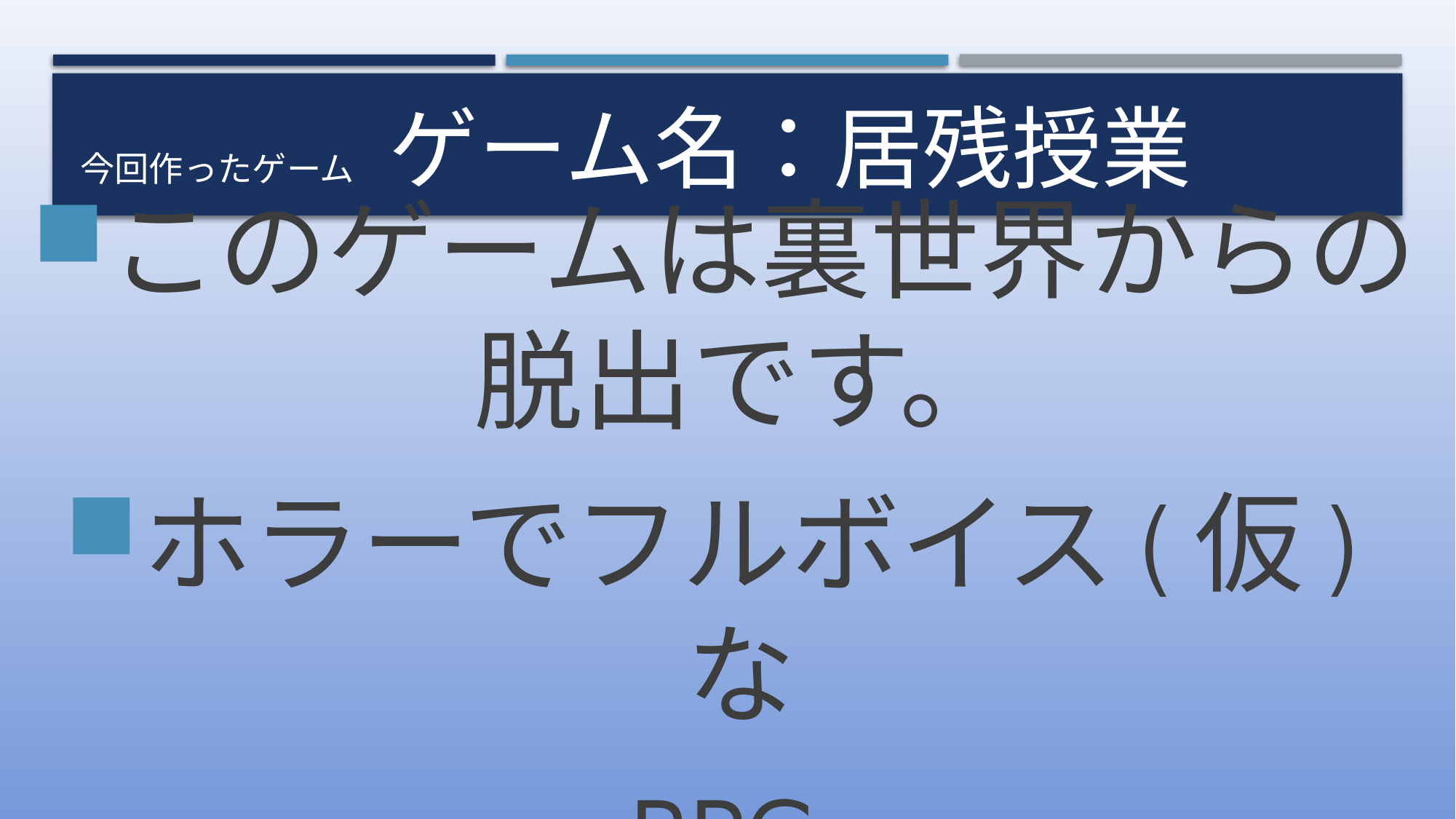

# 今回作ったゲーム　ゲーム名：居残授業
このゲームは裏世界からの脱出です。
ホラーでフルボイス(仮)な
RPG